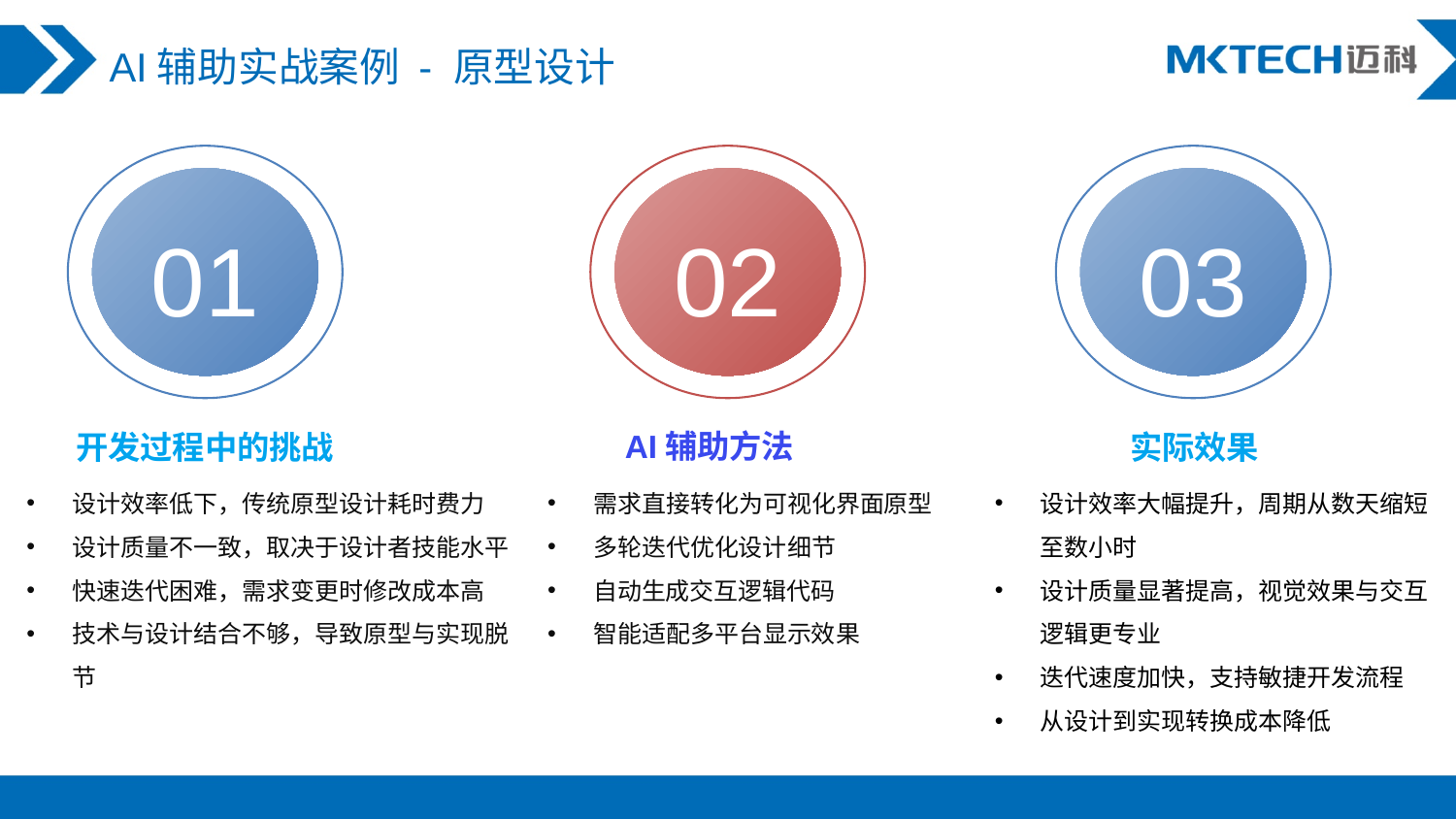

AI辅助实战案例 - 原型设计

01
02
03
AI辅助方法
实际效果
开发过程中的挑战
设计效率低下，传统原型设计耗时费力
设计质量不一致，取决于设计者技能水平
快速迭代困难，需求变更时修改成本高
技术与设计结合不够，导致原型与实现脱节
需求直接转化为可视化界面原型
多轮迭代优化设计细节
自动生成交互逻辑代码
智能适配多平台显示效果
设计效率大幅提升，周期从数天缩短至数小时
设计质量显著提高，视觉效果与交互逻辑更专业
迭代速度加快，支持敏捷开发流程
从设计到实现转换成本降低